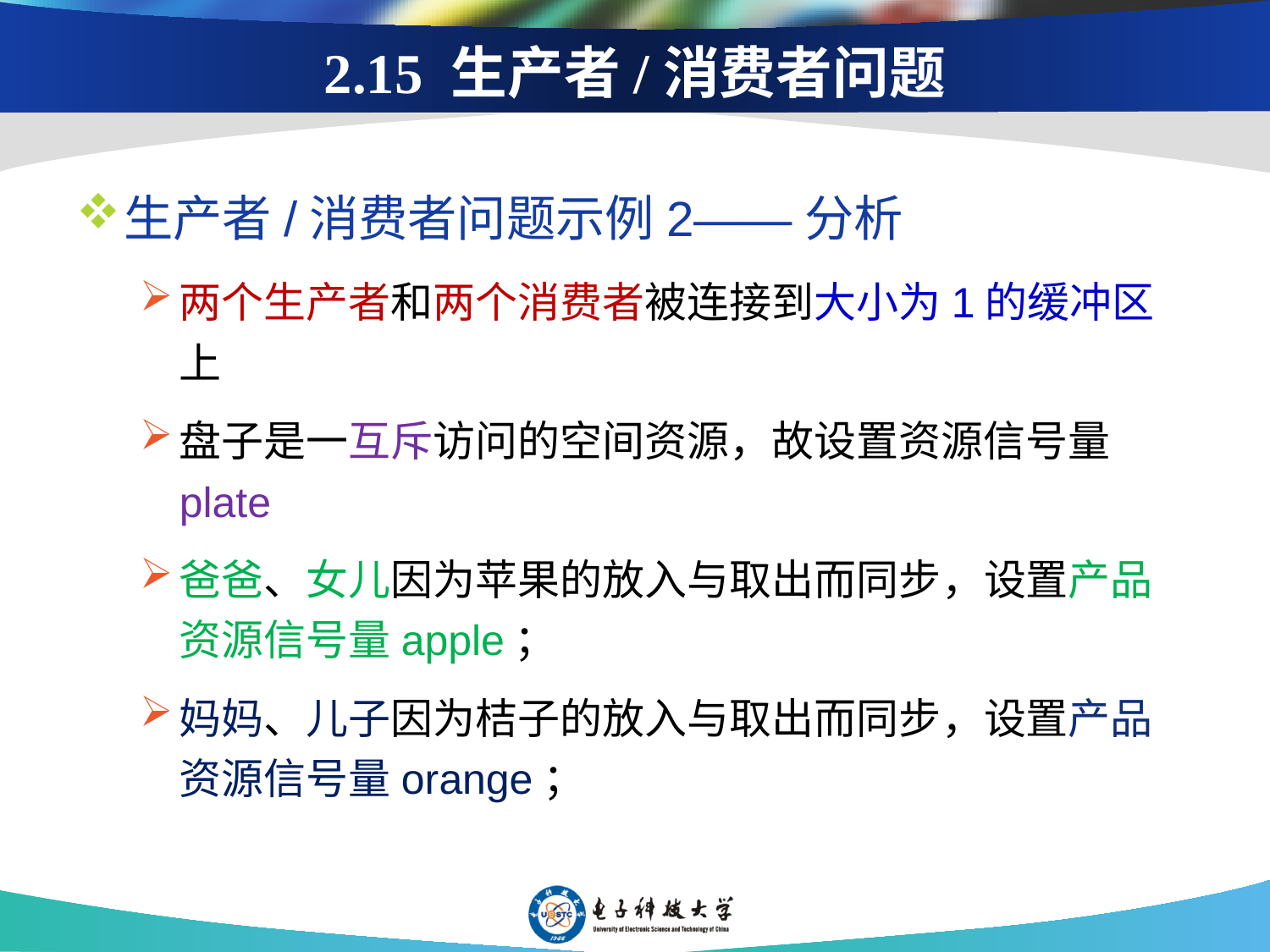

生产者/消费者问题示例2——分析
两个生产者和两个消费者被连接到大小为1的缓冲区上
盘子是一互斥访问的空间资源，故设置资源信号量plate
爸爸、女儿因为苹果的放入与取出而同步，设置产品资源信号量apple；
妈妈、儿子因为桔子的放入与取出而同步，设置产品资源信号量orange；
2.15 生产者/消费者问题